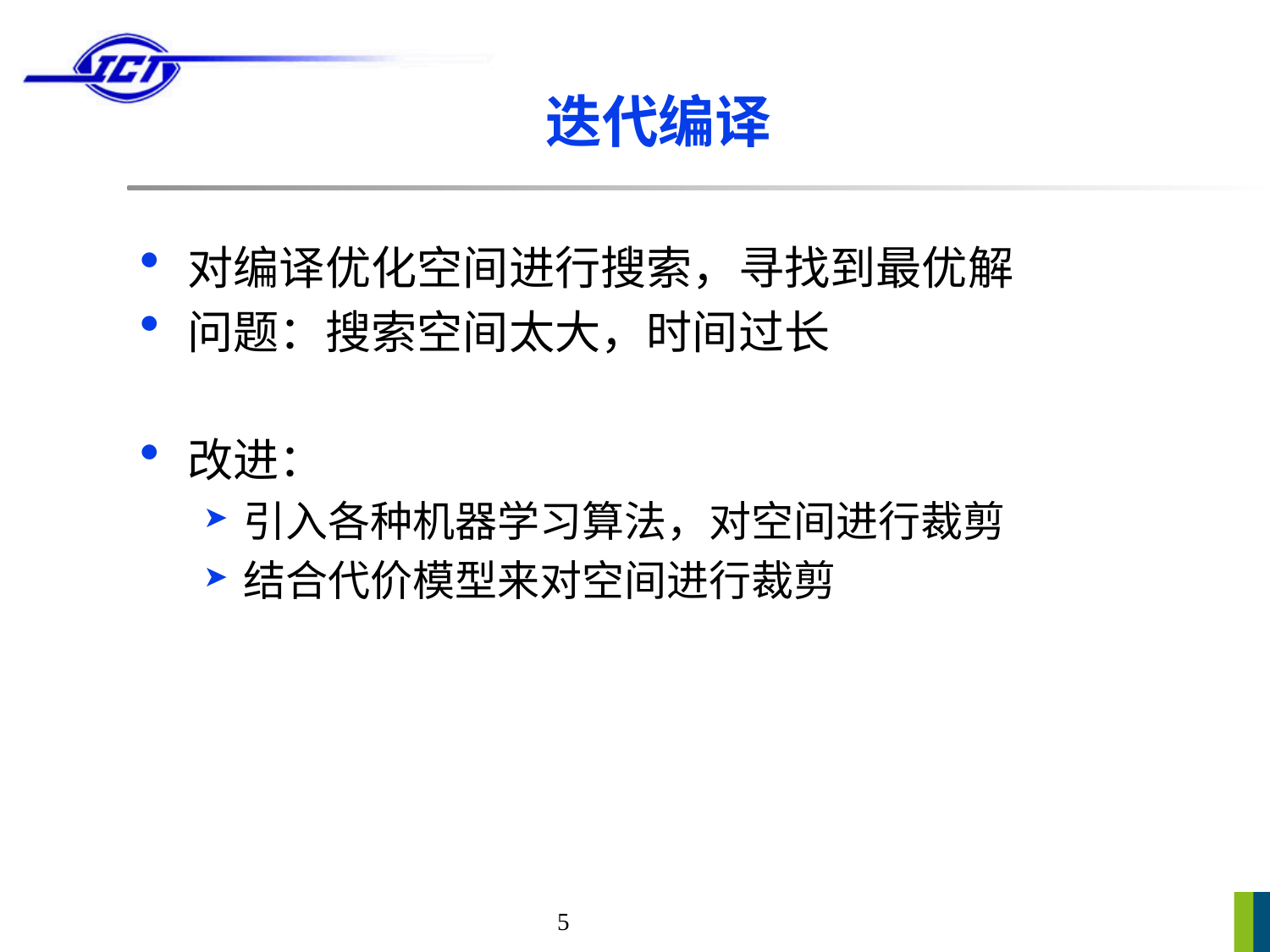

# 迭代编译
对编译优化空间进行搜索，寻找到最优解
问题：搜索空间太大，时间过长

改进：
引入各种机器学习算法，对空间进行裁剪
结合代价模型来对空间进行裁剪